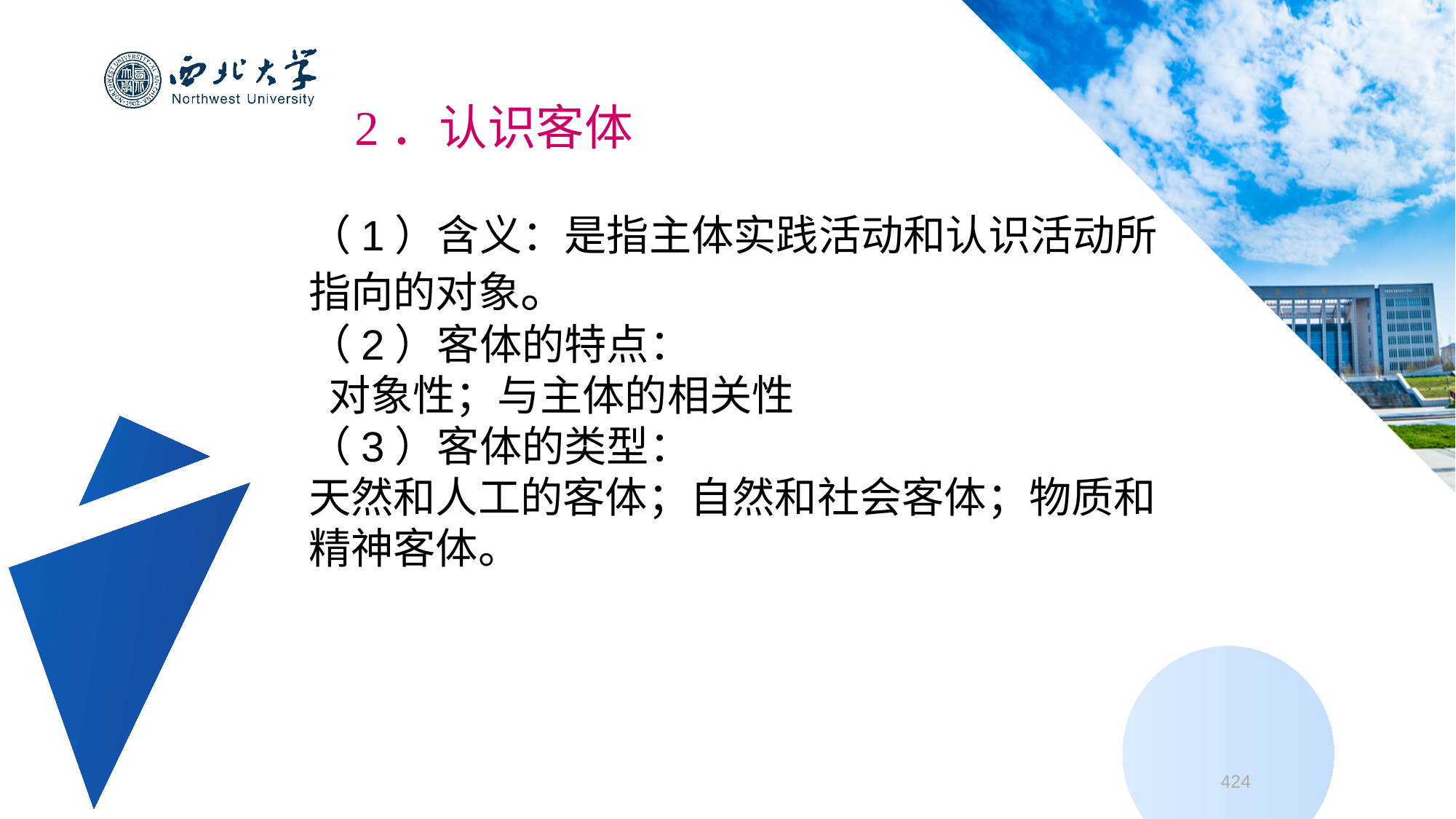

2．认识客体
（1）含义：是指主体实践活动和认识活动所指向的对象。
（2）客体的特点：
 对象性；与主体的相关性
（3）客体的类型：
天然和人工的客体；自然和社会客体；物质和精神客体。

424